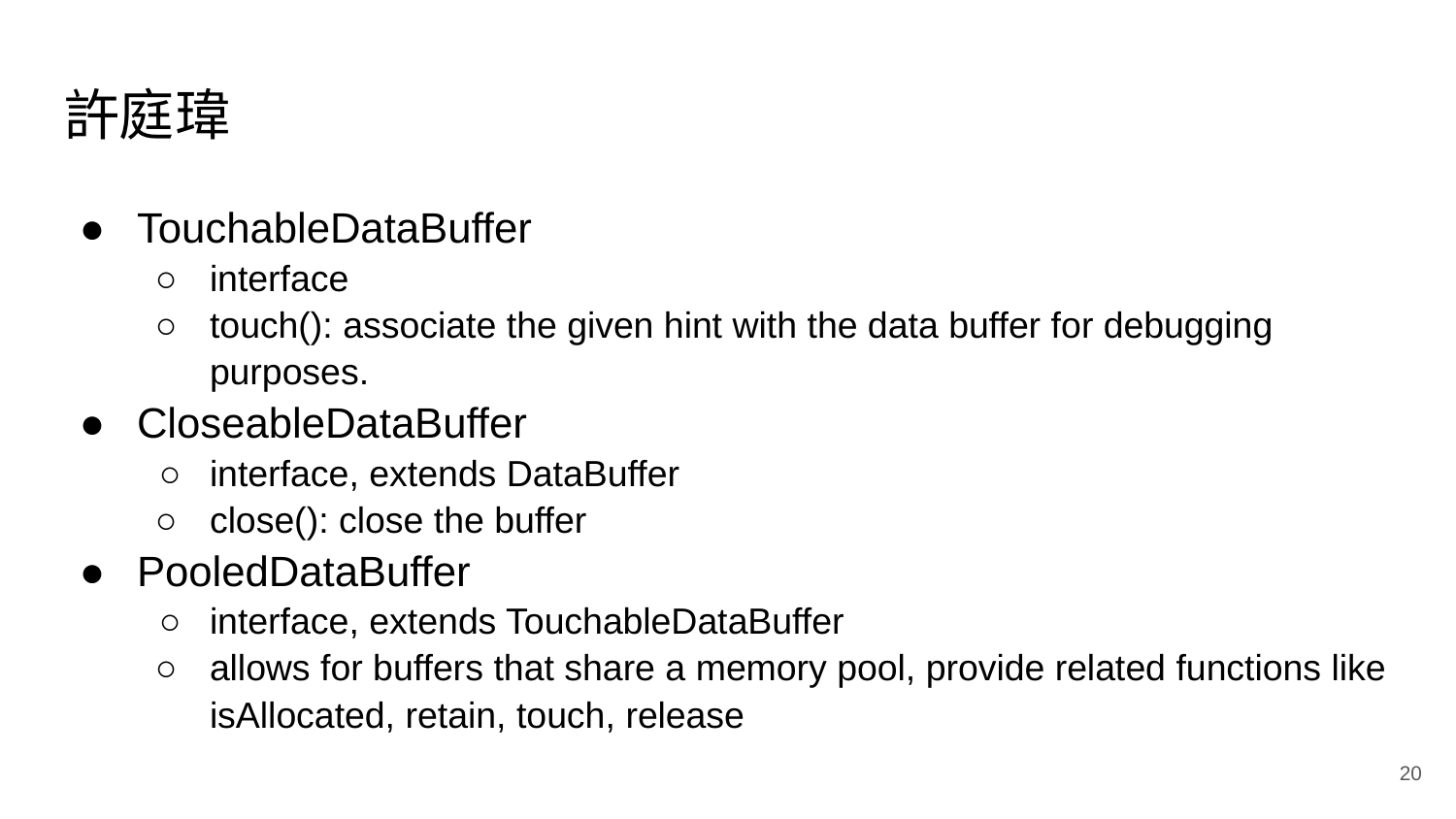

# 許庭瑋
TouchableDataBuffer
interface
touch(): associate the given hint with the data buffer for debugging purposes.
CloseableDataBuffer
interface, extends DataBuffer
close(): close the buffer
PooledDataBuffer
interface, extends TouchableDataBuffer
allows for buffers that share a memory pool, provide related functions like isAllocated, retain, touch, release
20